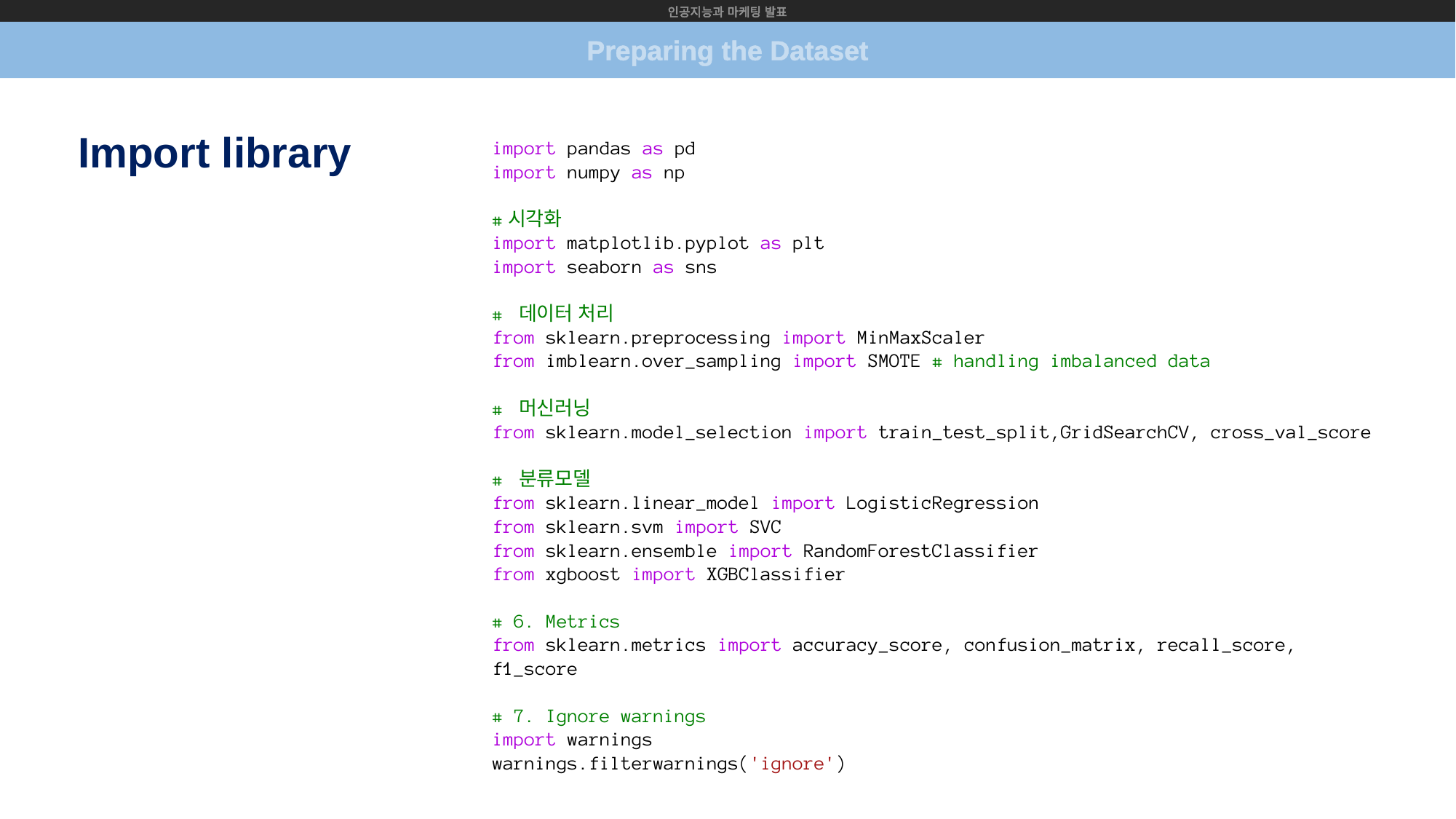

인공지능과 마케팅 발표

Preparing the Dataset
Import library

import pandas as pd
import numpy as np
#시각화
import matplotlib.pyplot as plt
import seaborn as sns
# 데이터 처리
from sklearn.preprocessing import MinMaxScaler
from imblearn.over_sampling import SMOTE # handling imbalanced data
# 머신러닝
from sklearn.model_selection import train_test_split,GridSearchCV, cross_val_score
# 분류모델
from sklearn.linear_model import LogisticRegression
from sklearn.svm import SVC
from sklearn.ensemble import RandomForestClassifier
from xgboost import XGBClassifier
# 6. Metrics
from sklearn.metrics import accuracy_score, confusion_matrix, recall_score, f1_score
# 7. Ignore warnings
import warnings
warnings.filterwarnings('ignore')